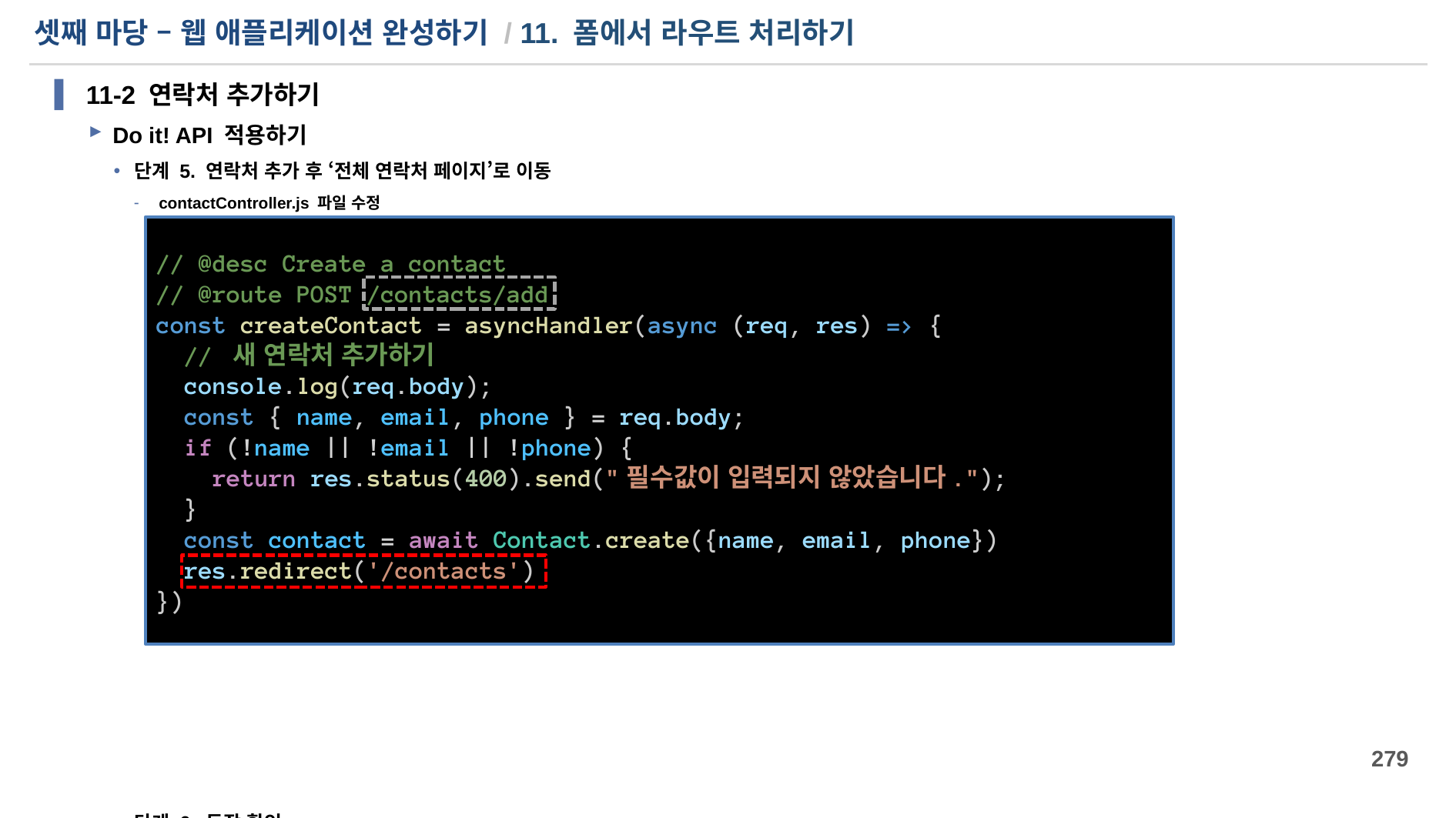

# 셋째 마당 – 웹 애플리케이션 완성하기 / 11. 폼에서 라우트 처리하기
11-2 연락처 추가하기
Do it! API 적용하기
단계 5. 연락처 추가 후 ‘전체 연락처 페이지’로 이동
contactController.js 파일 수정

단계 6. 동작 확인

// @desc Create a contact
// @route POST /contacts/add
const createContact = asyncHandler(async (req, res) => {
  // 새 연락처 추가하기
  console.log(req.body);
  const { name, email, phone } = req.body;
  if (!name || !email || !phone) {
    return res.status(400).send("필수값이 입력되지 않았습니다.");
  }
  const contact = await Contact.create({name, email, phone})
  res.redirect('/contacts')
})

279